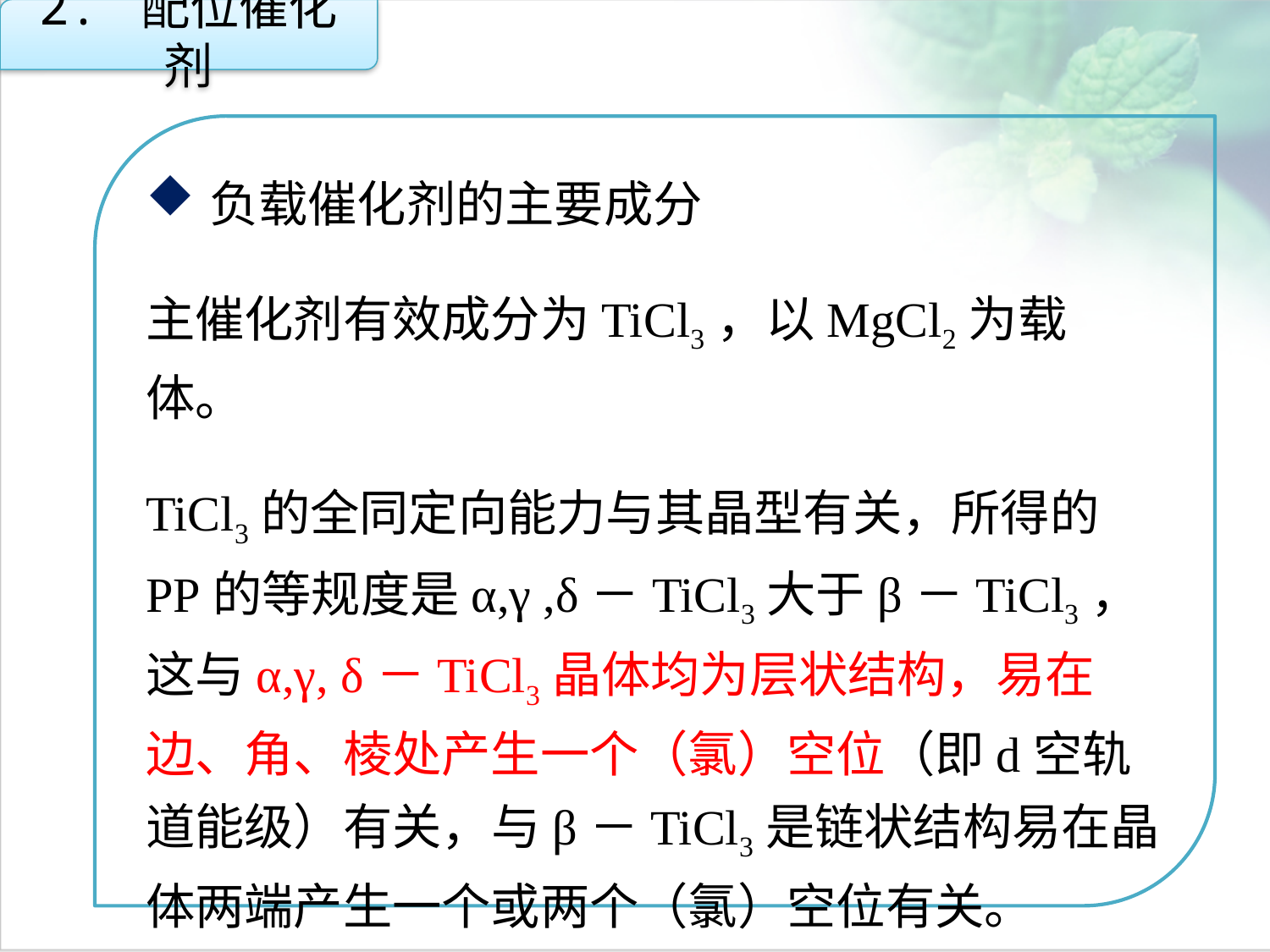

2. 配位催化剂
负载催化剂的主要成分
主催化剂有效成分为TiCl3，以MgCl2为载体。
TiCl3的全同定向能力与其晶型有关，所得的PP的等规度是α,γ ,δ－TiCl3大于β－TiCl3，这与α,γ, δ－TiCl3晶体均为层状结构，易在边、角、棱处产生一个（氯）空位（即d空轨道能级）有关，与β－TiCl3是链状结构易在晶体两端产生一个或两个（氯）空位有关。
点击添加文本
点击添加文本
点击添加文本
点击添加文本